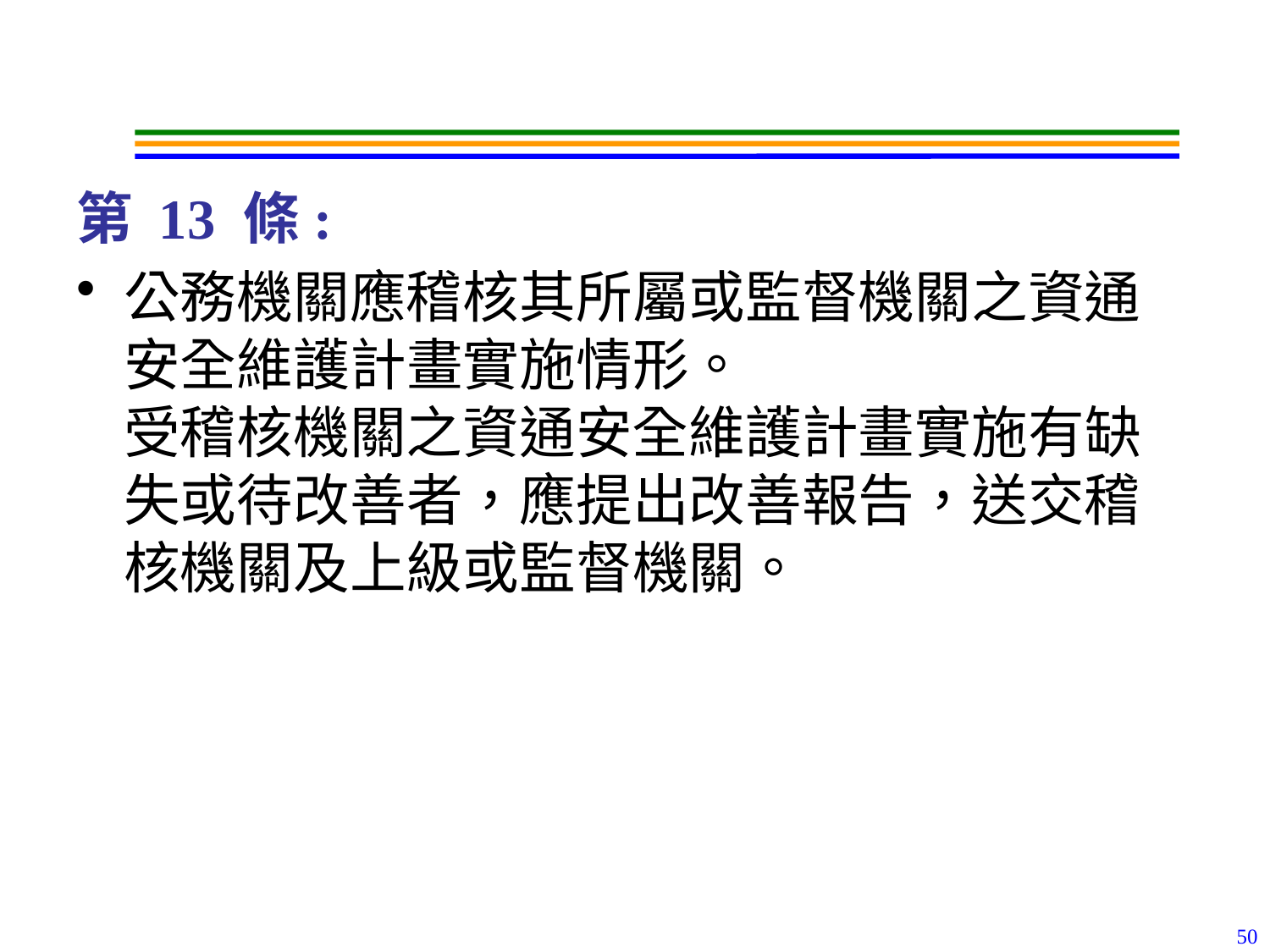

#
第 13 條:
公務機關應稽核其所屬或監督機關之資通安全維護計畫實施情形。
受稽核機關之資通安全維護計畫實施有缺失或待改善者，應提出改善報告，送交稽核機關及上級或監督機關。

50